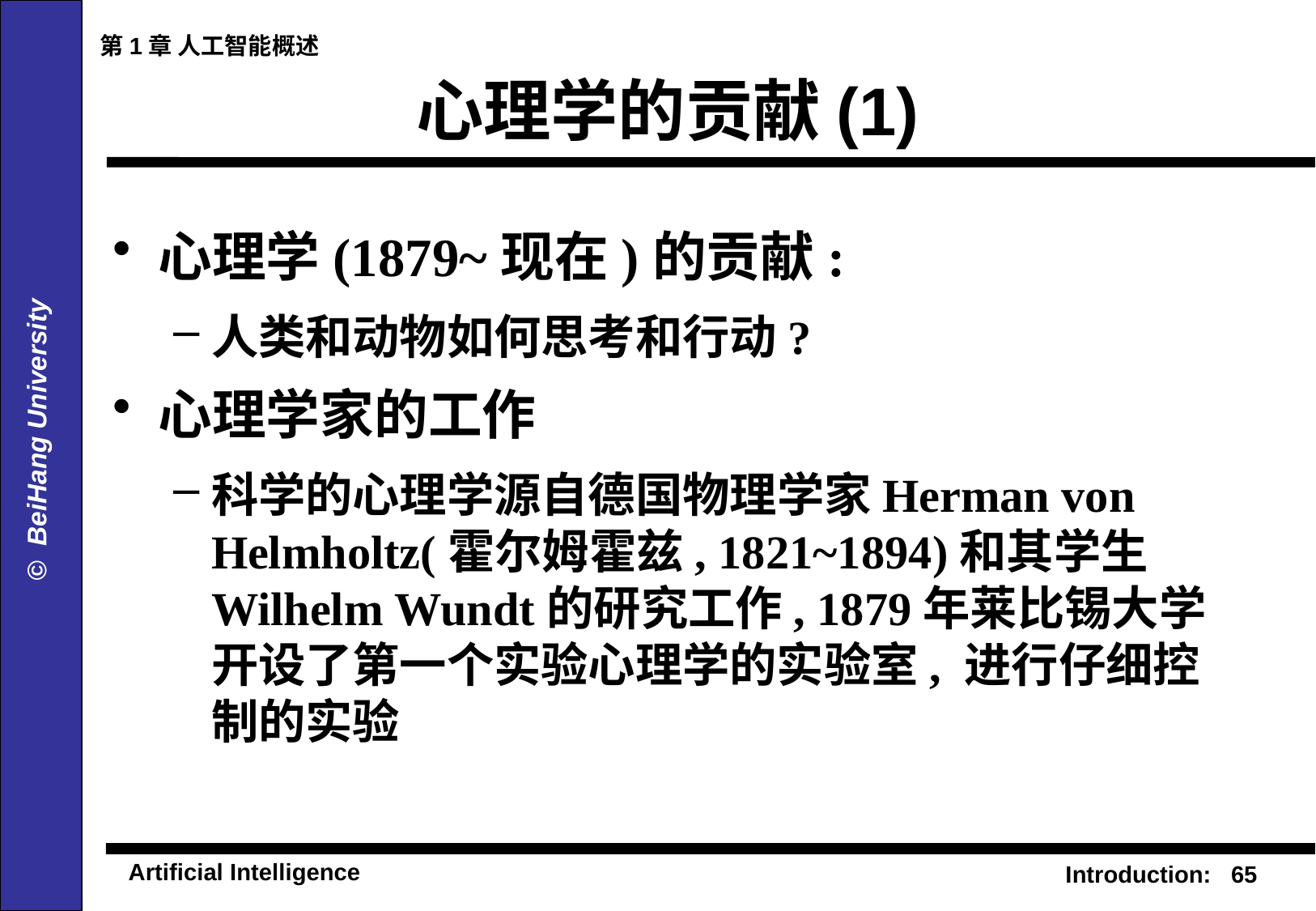

第1章 人工智能概述
# 心理学的贡献(1)
心理学(1879~现在)的贡献:
人类和动物如何思考和行动?
心理学家的工作
科学的心理学源自德国物理学家Herman von Helmholtz(霍尔姆霍兹, 1821~1894)和其学生Wilhelm Wundt的研究工作, 1879年莱比锡大学开设了第一个实验心理学的实验室, 进行仔细控制的实验